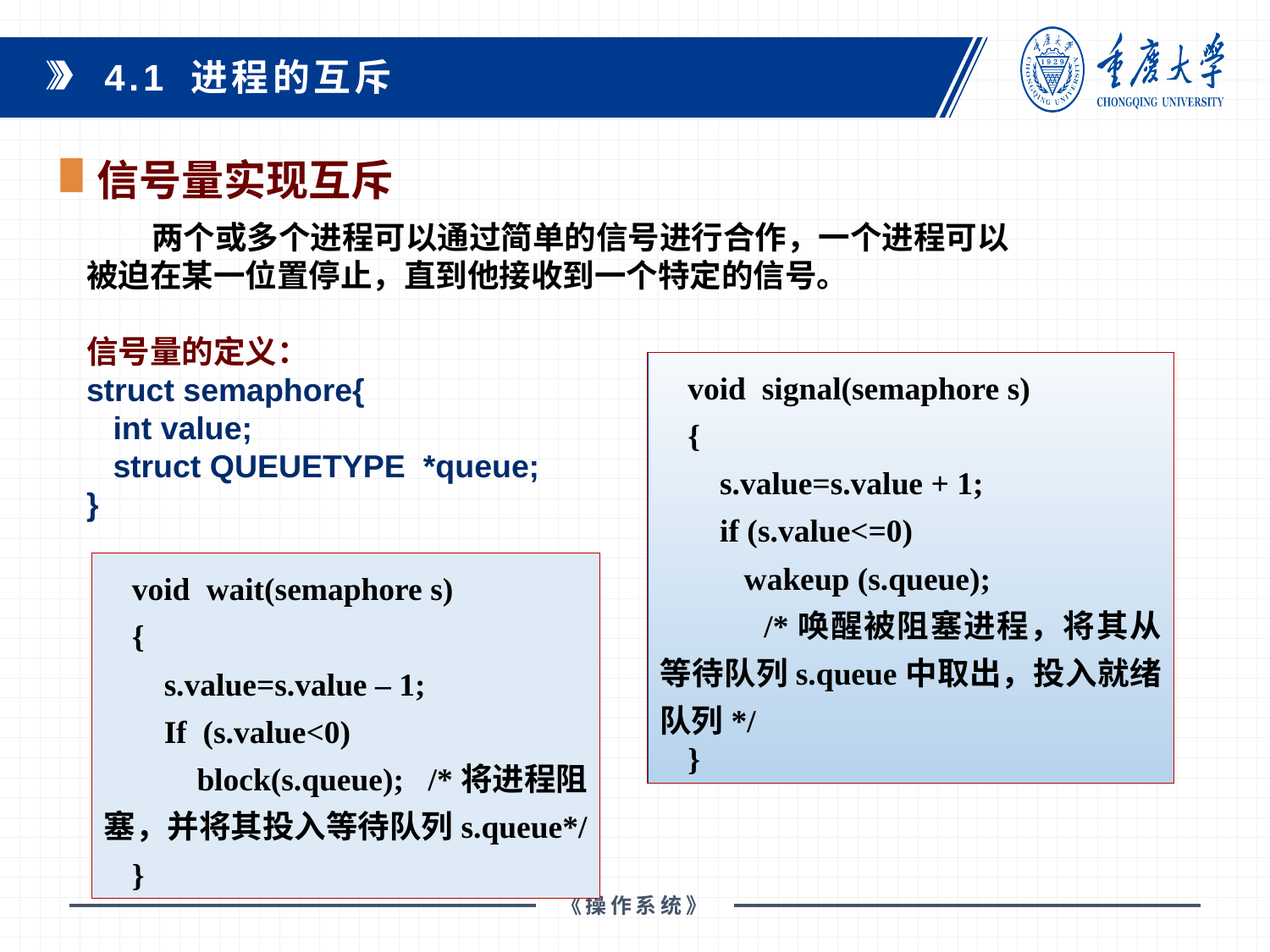

4.1 进程的互斥
信号量实现互斥

        两个或多个进程可以通过简单的信号进行合作，一个进程可以被迫在某一位置停止，直到他接收到一个特定的信号。

信号量的定义：
struct semaphore{
   int value;
   struct QUEUETYPE  *queue;
}

void  signal(semaphore s)
{
    s.value=s.value + 1;
    if (s.value<=0)
       wakeup (s.queue);
        /*唤醒被阻塞进程，将其从等待队列s.queue中取出，投入就绪队列*/
}
void  wait(semaphore s)
{
    s.value=s.value – 1;
    If  (s.value<0)
        block(s.queue);   /*将进程阻塞，并将其投入等待队列s.queue*/
}